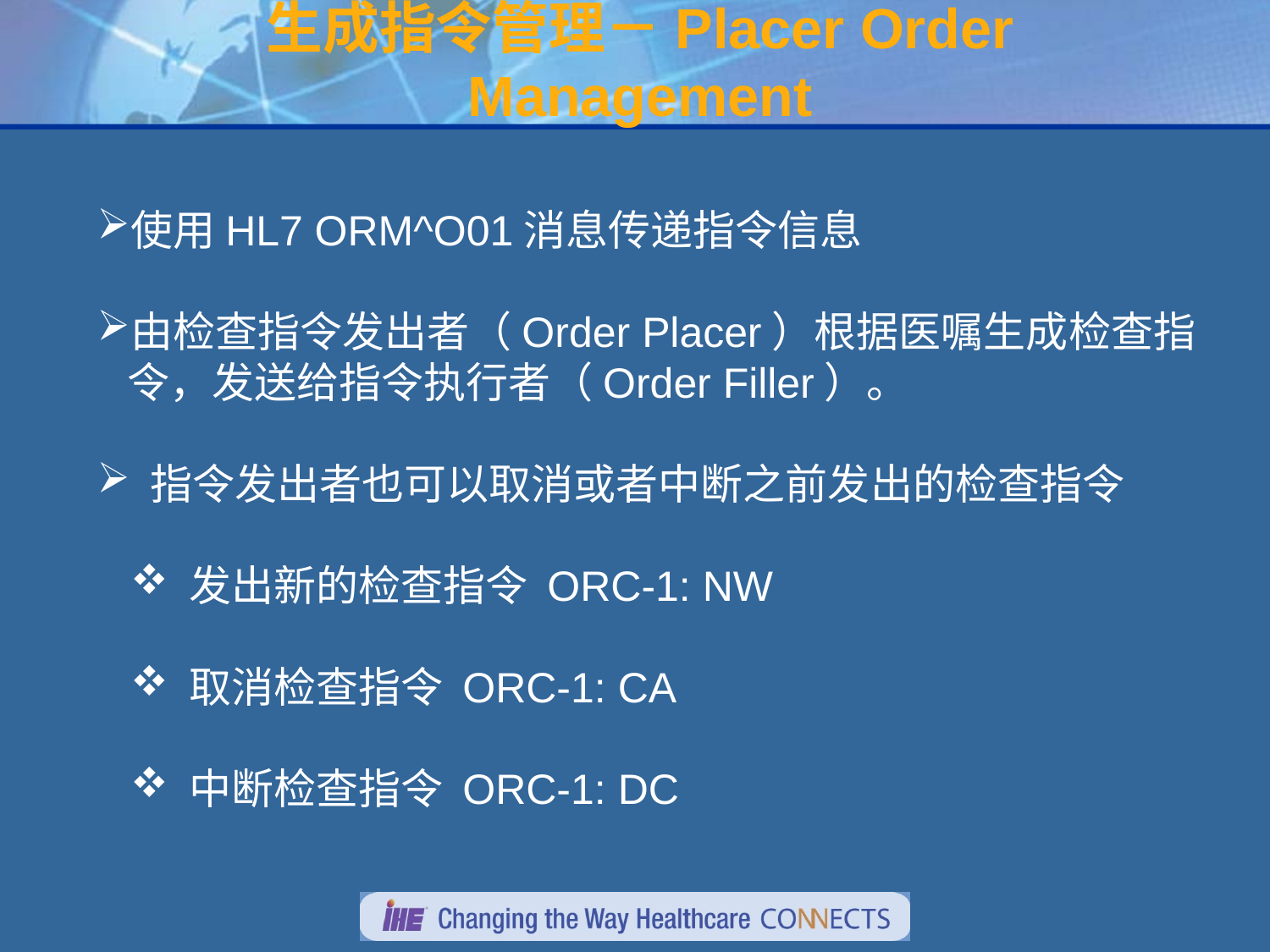

# 生成指令管理－Placer Order Management
使用HL7 ORM^O01消息传递指令信息

由检查指令发出者（Order Placer）根据医嘱生成检查指令，发送给指令执行者（Order Filler）。

 指令发出者也可以取消或者中断之前发出的检查指令

 发出新的检查指令 ORC-1: NW

 取消检查指令 ORC-1: CA

 中断检查指令 ORC-1: DC